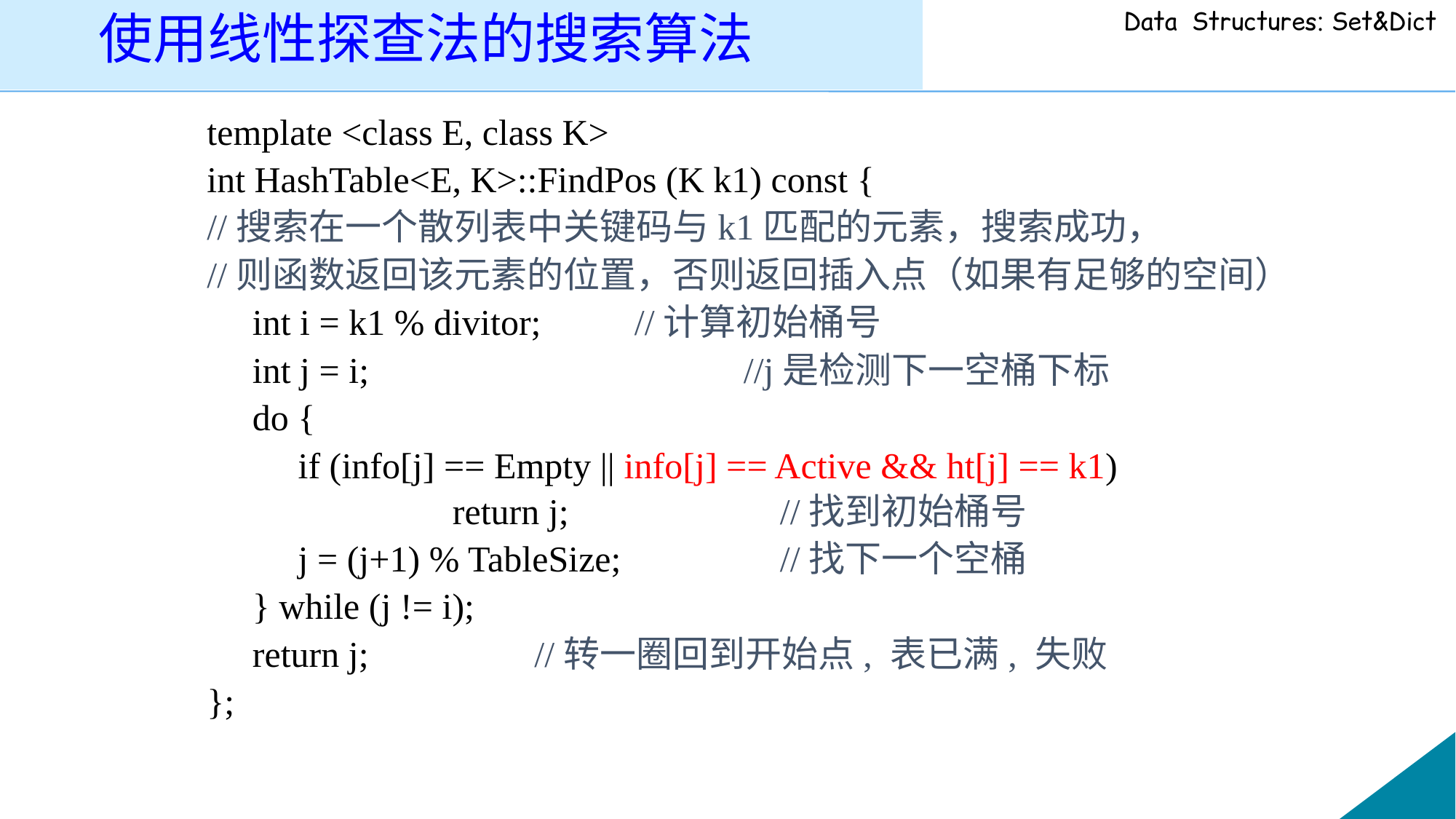

# 使用线性探查法的搜索算法
template <class E, class K>
int HashTable<E, K>::FindPos (K k1) const {
//搜索在一个散列表中关键码与k1匹配的元素，搜索成功，
//则函数返回该元素的位置，否则返回插入点（如果有足够的空间）
     int i = k1 % divitor;	        //计算初始桶号
     int j = i;			        //j是检测下一空桶下标
     do {
          if (info[j] == Empty || info[j] == Active && ht[j] == k1) 			return j; 		//找到初始桶号
          j = (j+1) % TableSize;		//找下一个空桶
     } while (j != i);
     return j;	         //转一圈回到开始点, 表已满, 失败
};